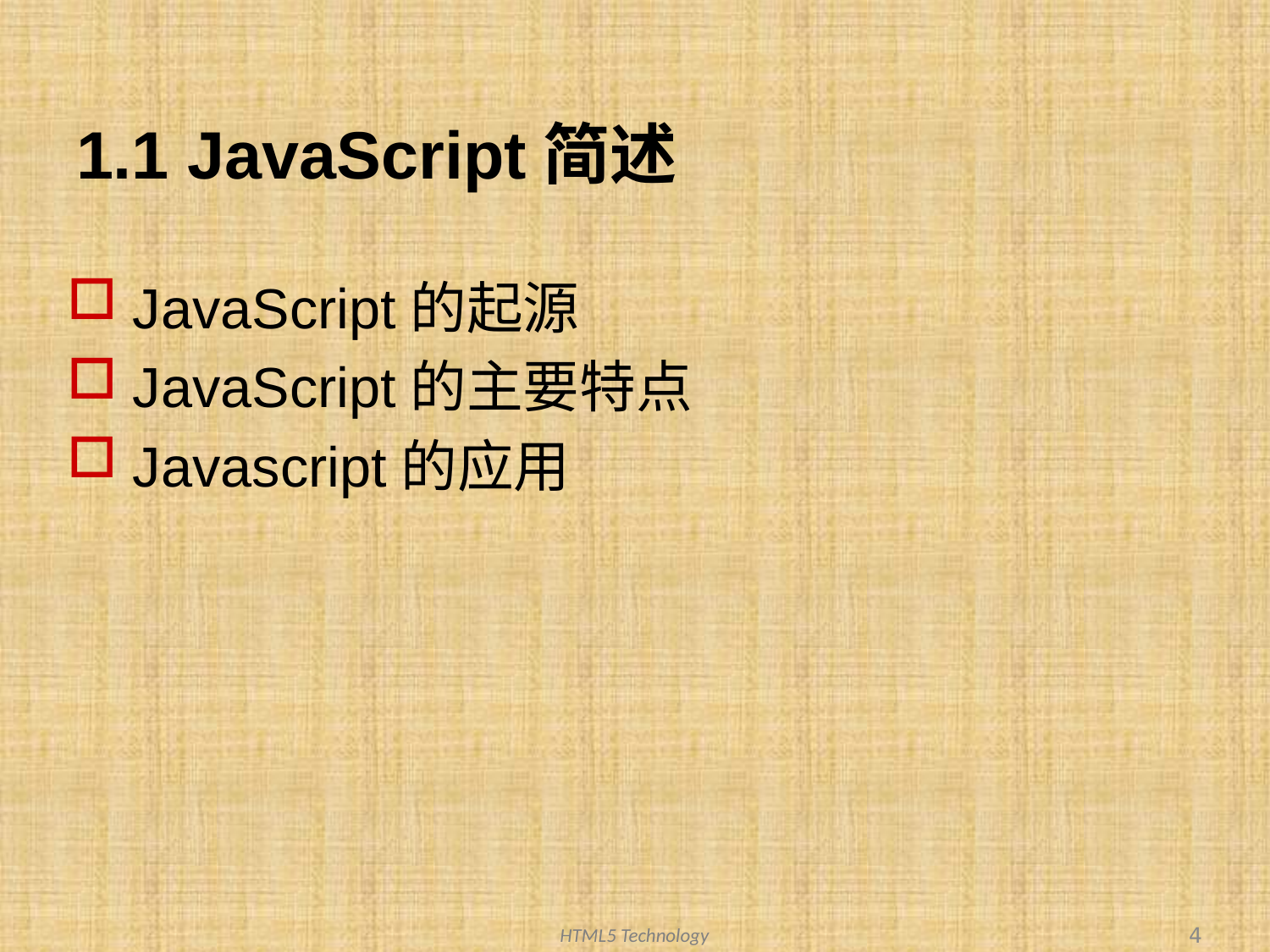

# 1.1 JavaScript简述
JavaScript的起源
JavaScript的主要特点
Javascript的应用

4
HTML5 Technology